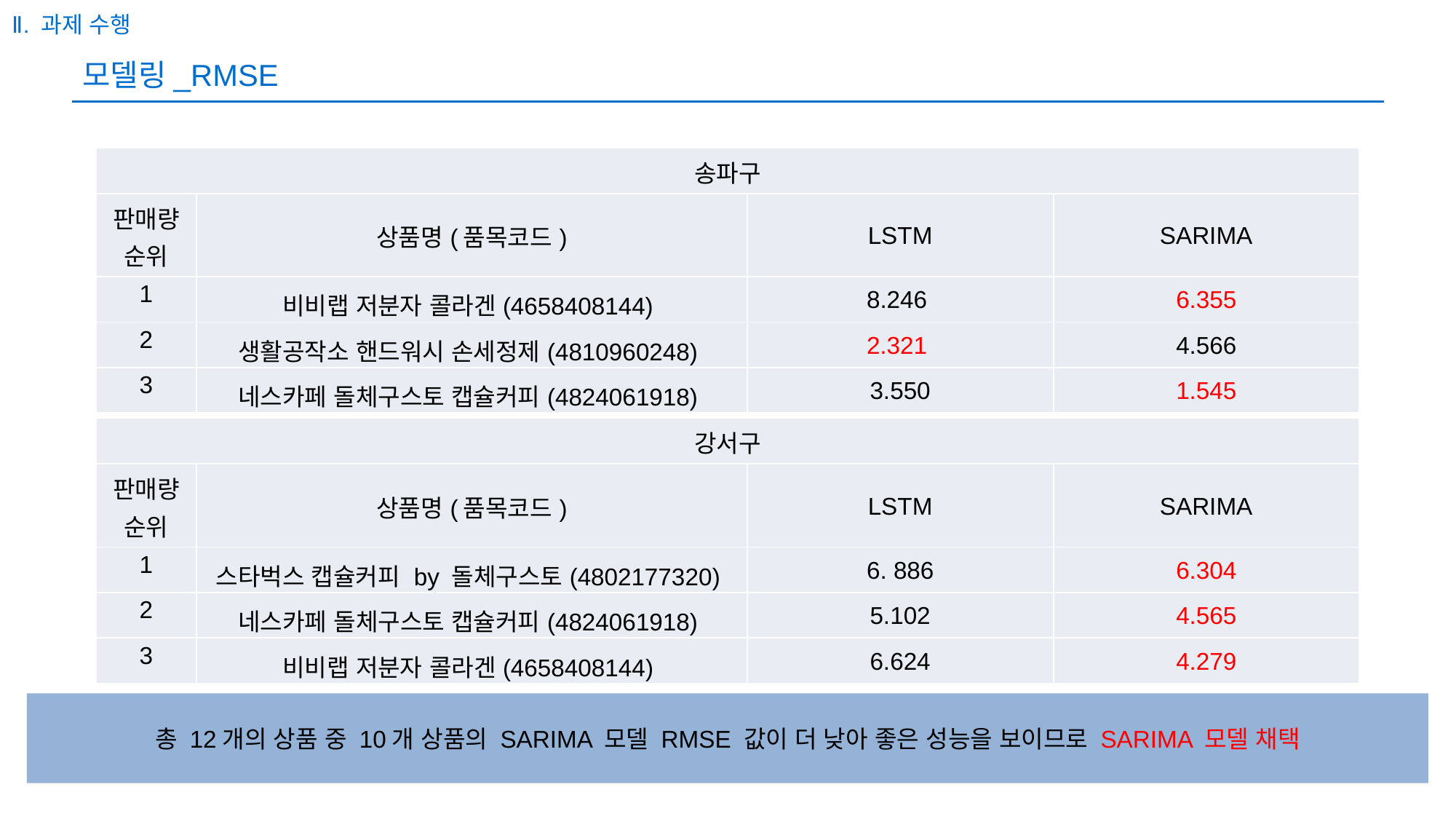

Ⅱ. 과제 수행
# 모델링_RMSE
| 송파구 |  |  |  |
| --- | --- | --- | --- |
| 판매량 순위 | 상품명(품목코드) | LSTM | SARIMA |
| 1 | 비비랩 저분자 콜라겐(4658408144) | 8.246 | 6.355 |
| 2 | 생활공작소 핸드워시 손세정제(4810960248) | 2.321 | 4.566 |
| 3 | 네스카페 돌체구스토 캡슐커피(4824061918) | 3.550 | 1.545 |
| 강서구 |  |  |  |
| --- | --- | --- | --- |
| 판매량 순위 | 상품명(품목코드) | LSTM | SARIMA |
| 1 | 스타벅스 캡슐커피 by 돌체구스토(4802177320) | 6. 886 | 6.304 |
| 2 | 네스카페 돌체구스토 캡슐커피(4824061918) | 5.102 | 4.565 |
| 3 | 비비랩 저분자 콜라겐(4658408144) | 6.624 | 4.279 |
총 12개의 상품 중 10개 상품의 SARIMA 모델 RMSE 값이 더 낮아 좋은 성능을 보이므로 SARIMA 모델 채택